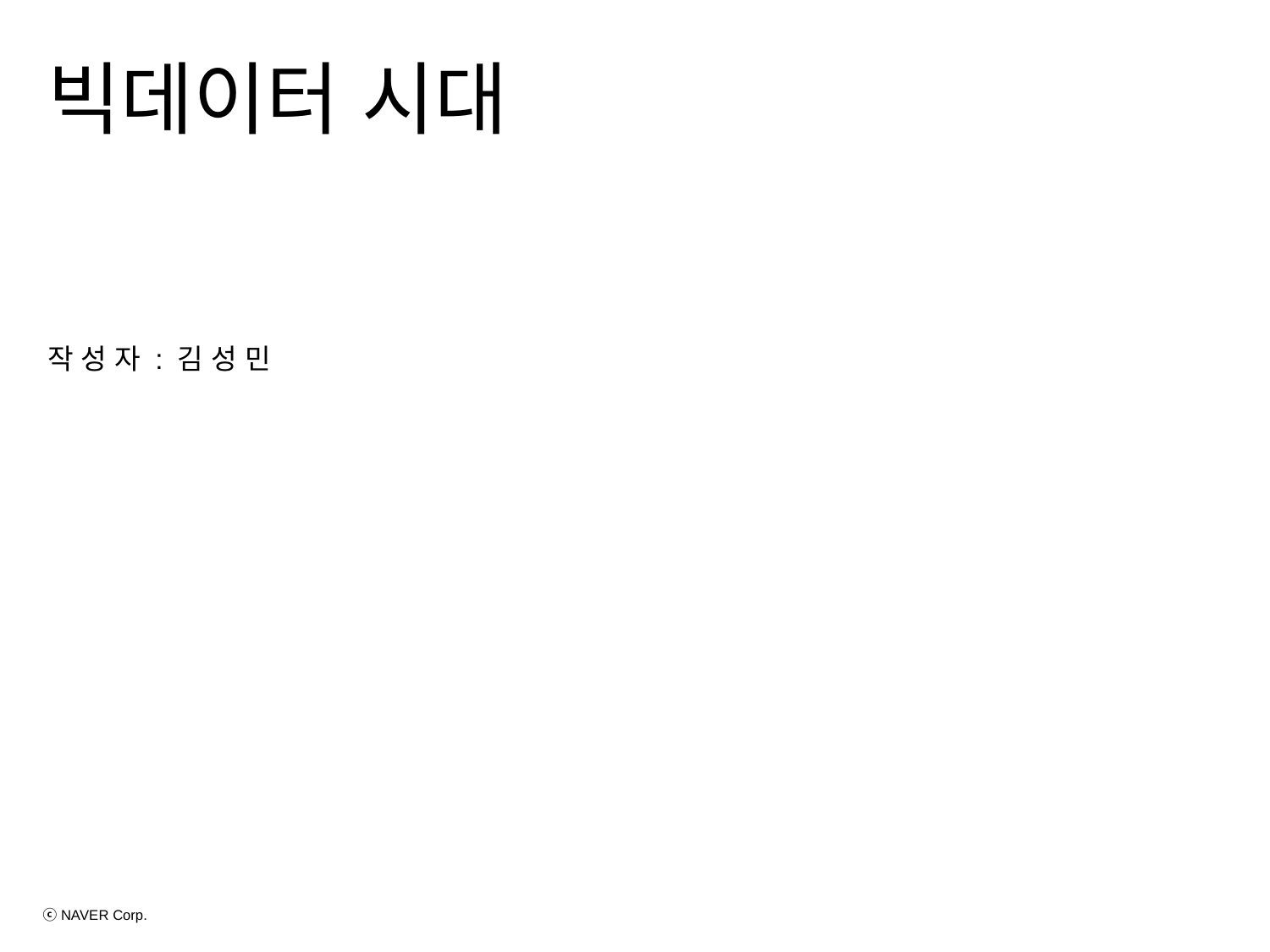

# 빅데이터 시대
작 성 자 : 김 성 민
ⓒ NAVER Corp.